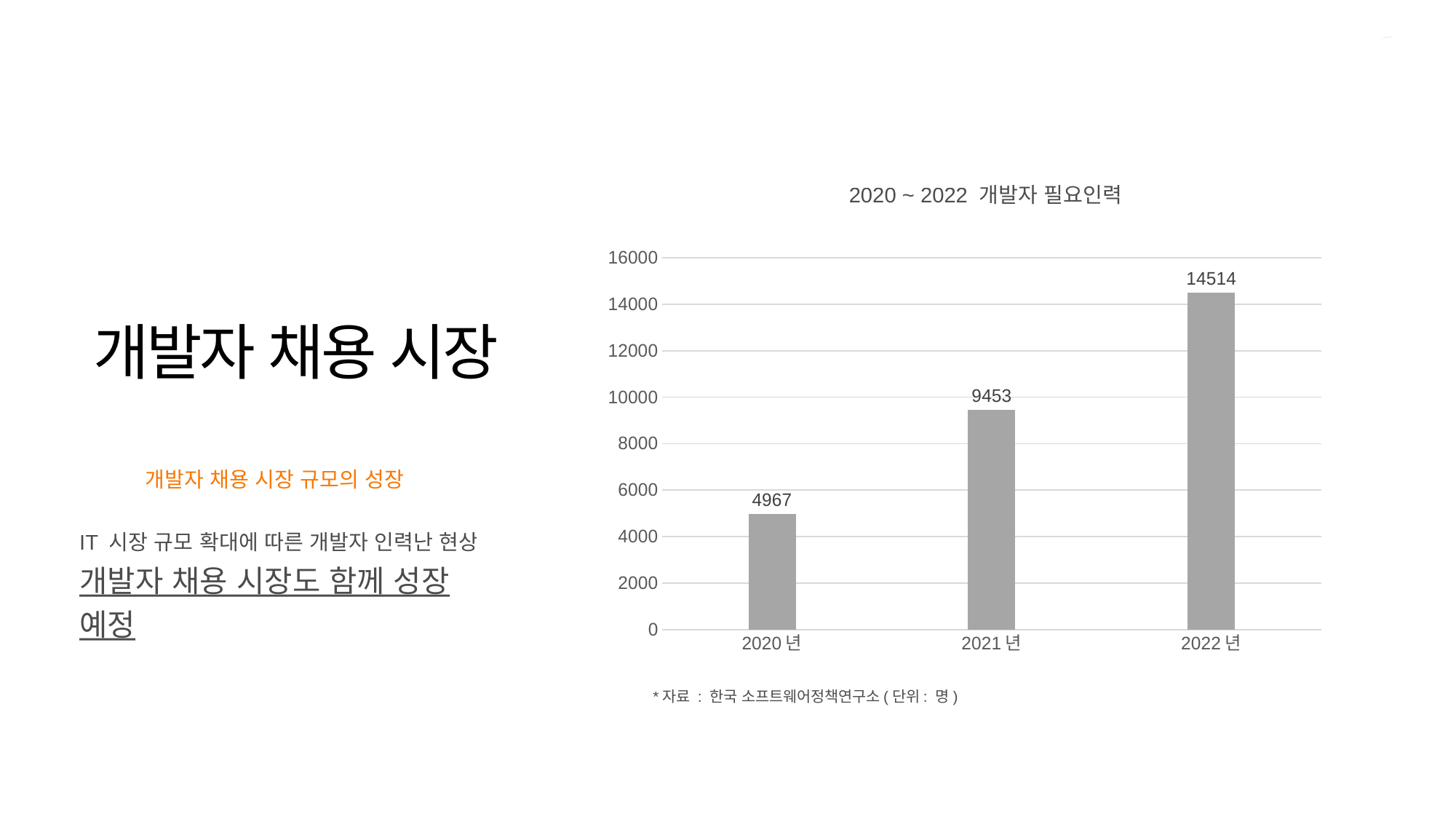

2020 ~ 2022 개발자 필요인력

### Chart

| Category | 개발자 필요 인력 |
|---|---|
| 2020년 | 4967.0 |
| 2021년 | 9453.0 |
| 2022년 | 14514.0 |
개발자 채용 시장
개발자 채용 시장 규모의 성장
IT 시장 규모 확대에 따른 개발자 인력난 현상
개발자 채용 시장도 함께 성장 예정
*자료 : 한국 소프트웨어정책연구소(단위: 명)